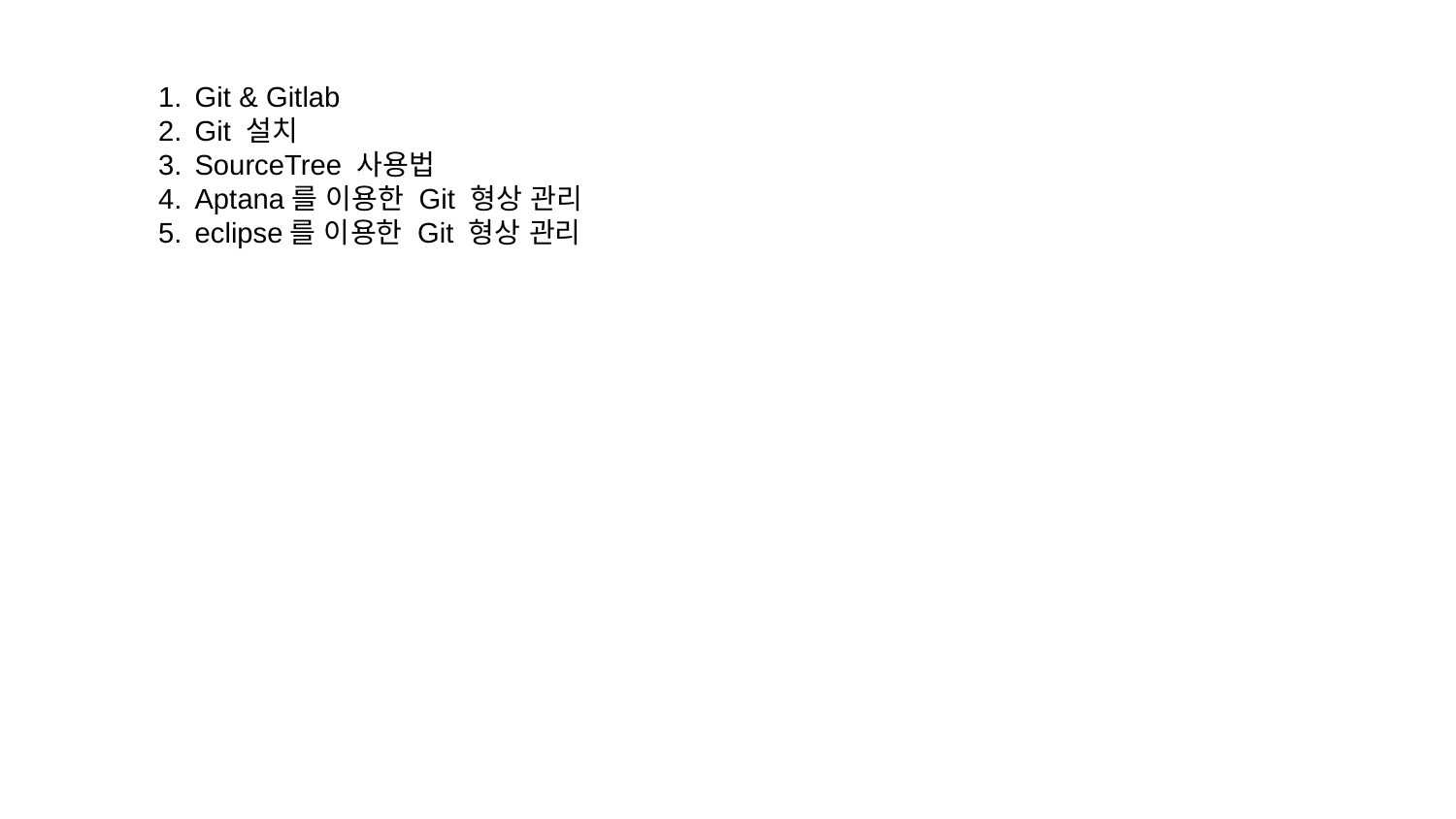

Git & Gitlab
Git 설치
SourceTree 사용법
Aptana를 이용한 Git 형상 관리
eclipse를 이용한 Git 형상 관리